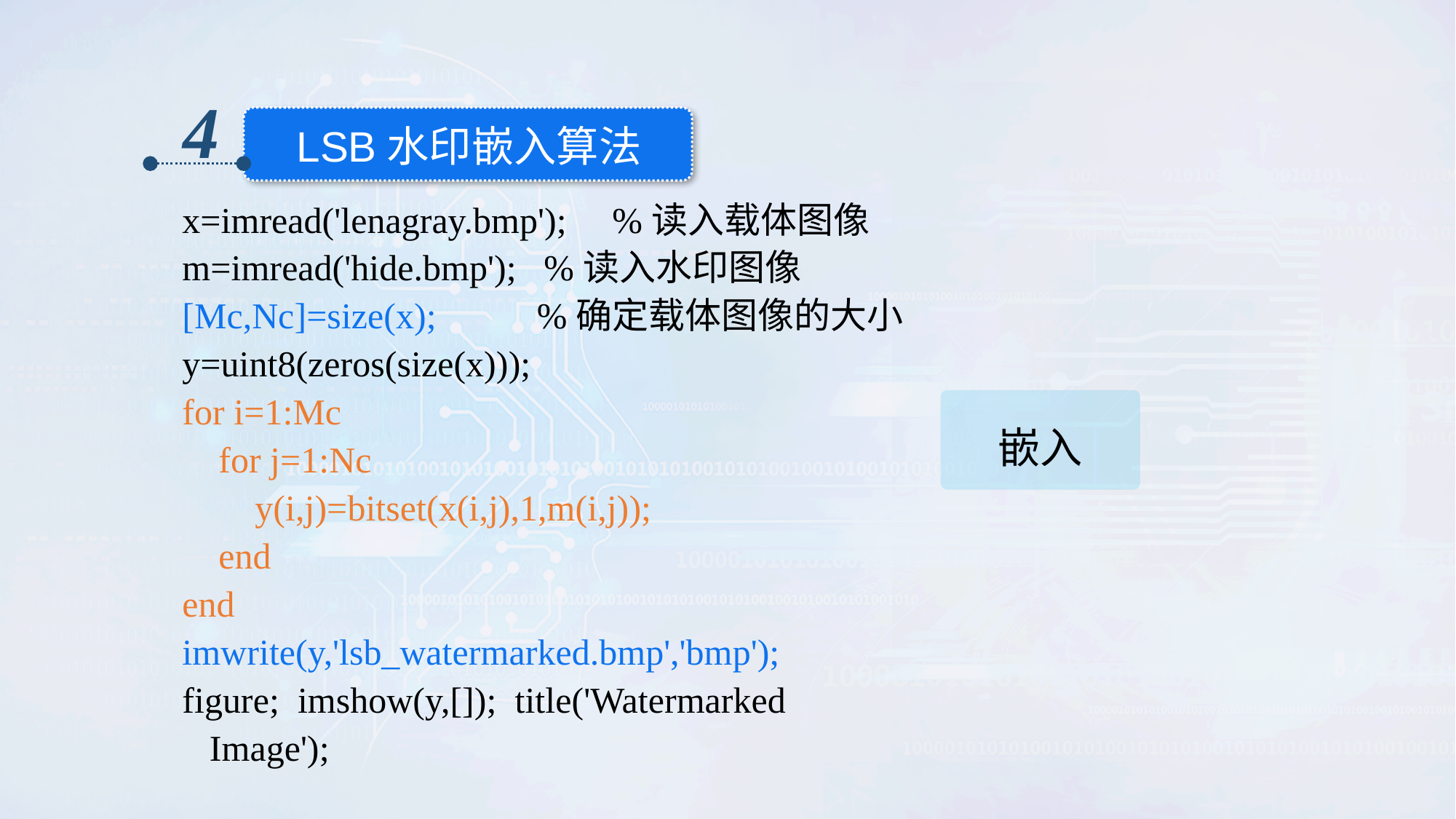

4

LSB水印嵌入算法
x=imread('lenagray.bmp');     %读入载体图像
m=imread('hide.bmp');   %读入水印图像
[Mc,Nc]=size(x);	%确定载体图像的大小
y=uint8(zeros(size(x)));
for i=1:Mc
    for j=1:Nc
        y(i,j)=bitset(x(i,j),1,m(i,j));
    end
end
imwrite(y,'lsb_watermarked.bmp','bmp');
figure;  imshow(y,[]);  title('Watermarked Image');

嵌入